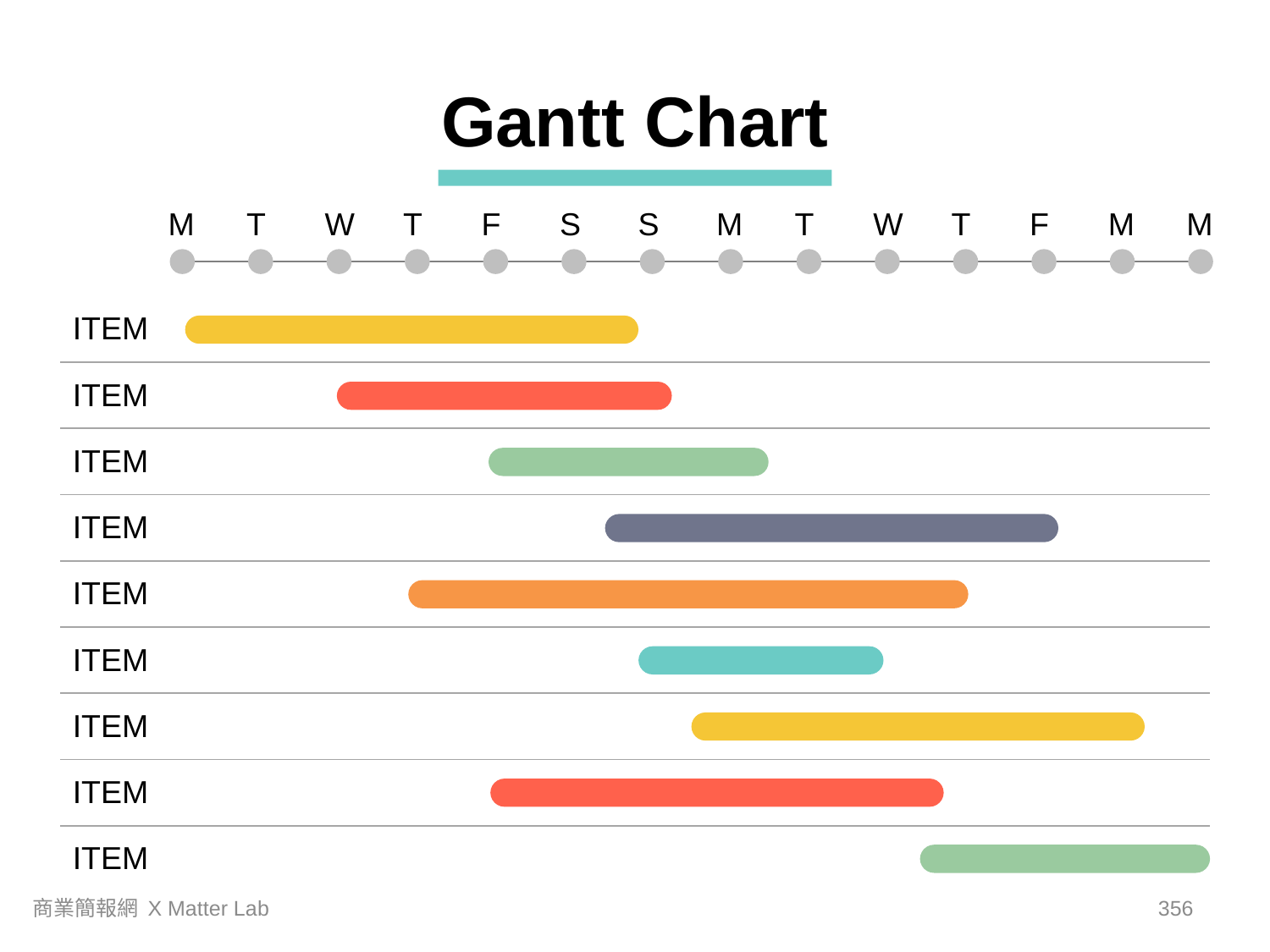

Gantt Chart

M
T
W
T
F
S
S
M
T
W
T
F
M
M

| ITEM |  |  |  |  |  |  |  |  |  |  |  |  |  |  |
| --- | --- | --- | --- | --- | --- | --- | --- | --- | --- | --- | --- | --- | --- | --- |
| ITEM |  |  |  |  |  |  |  |  |  |  |  |  |  |  |
| ITEM |  |  |  |  |  |  |  |  |  |  |  |  |  |  |
| ITEM |  |  |  |  |  |  |  |  |  |  |  |  |  |  |
| ITEM |  |  |  |  |  |  |  |  |  |  |  |  |  |  |
| ITEM |  |  |  |  |  |  |  |  |  |  |  |  |  |  |
| ITEM |  |  |  |  |  |  |  |  |  |  |  |  |  |  |
| ITEM |  |  |  |  |  |  |  |  |  |  |  |  |  |  |
| ITEM |  |  |  |  |  |  |  |  |  |  |  |  |  |  |

商業簡報網 X Matter Lab
356